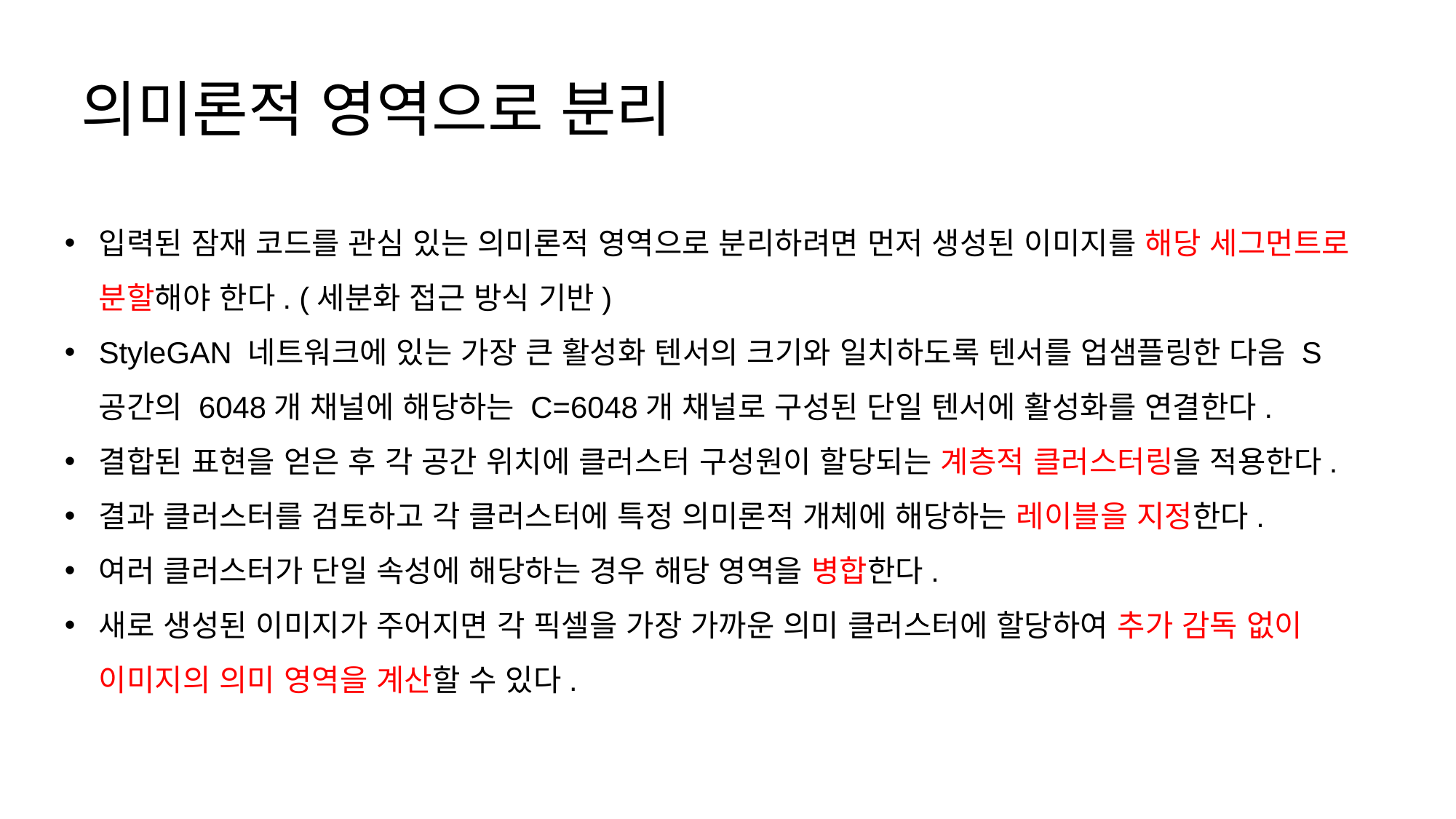

# 의미론적 영역으로 분리
입력된 잠재 코드를 관심 있는 의미론적 영역으로 분리하려면 먼저 생성된 이미지를 해당 세그먼트로 분할해야 한다. (세분화 접근 방식 기반)
StyleGAN 네트워크에 있는 가장 큰 활성화 텐서의 크기와 일치하도록 텐서를 업샘플링한 다음 S 공간의 6048개 채널에 해당하는 C=6048개 채널로 구성된 단일 텐서에 활성화를 연결한다.
결합된 표현을 얻은 후 각 공간 위치에 클러스터 구성원이 할당되는 계층적 클러스터링을 적용한다.
결과 클러스터를 검토하고 각 클러스터에 특정 의미론적 개체에 해당하는 레이블을 지정한다.
여러 클러스터가 단일 속성에 해당하는 경우 해당 영역을 병합한다.
새로 생성된 이미지가 주어지면 각 픽셀을 가장 가까운 의미 클러스터에 할당하여 추가 감독 없이 이미지의 의미 영역을 계산할 수 있다.